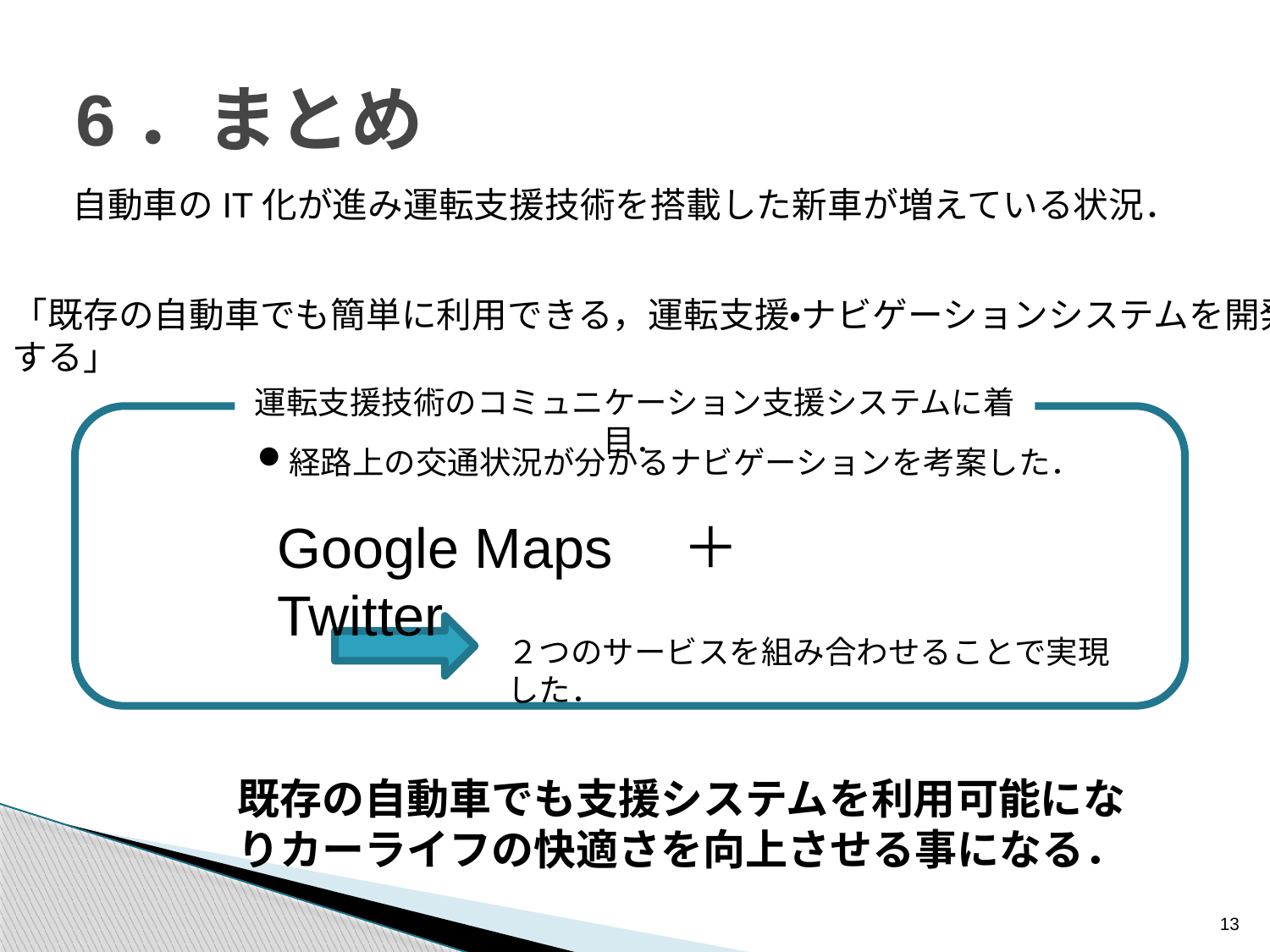

# 6．まとめ
自動車のIT化が進み運転支援技術を搭載した新車が増えている状況．
「既存の自動車でも簡単に利用できる，運転支援・ナビゲーションシステムを開発する」
運転支援技術のコミュニケーション支援システムに着目．

経路上の交通状況が分かるナビゲーションを考案した．

Google Maps　＋　Twitter

２つのサービスを組み合わせることで実現した．
既存の自動車でも支援システムを利用可能になりカーライフの快適さを向上させる事になる．
13